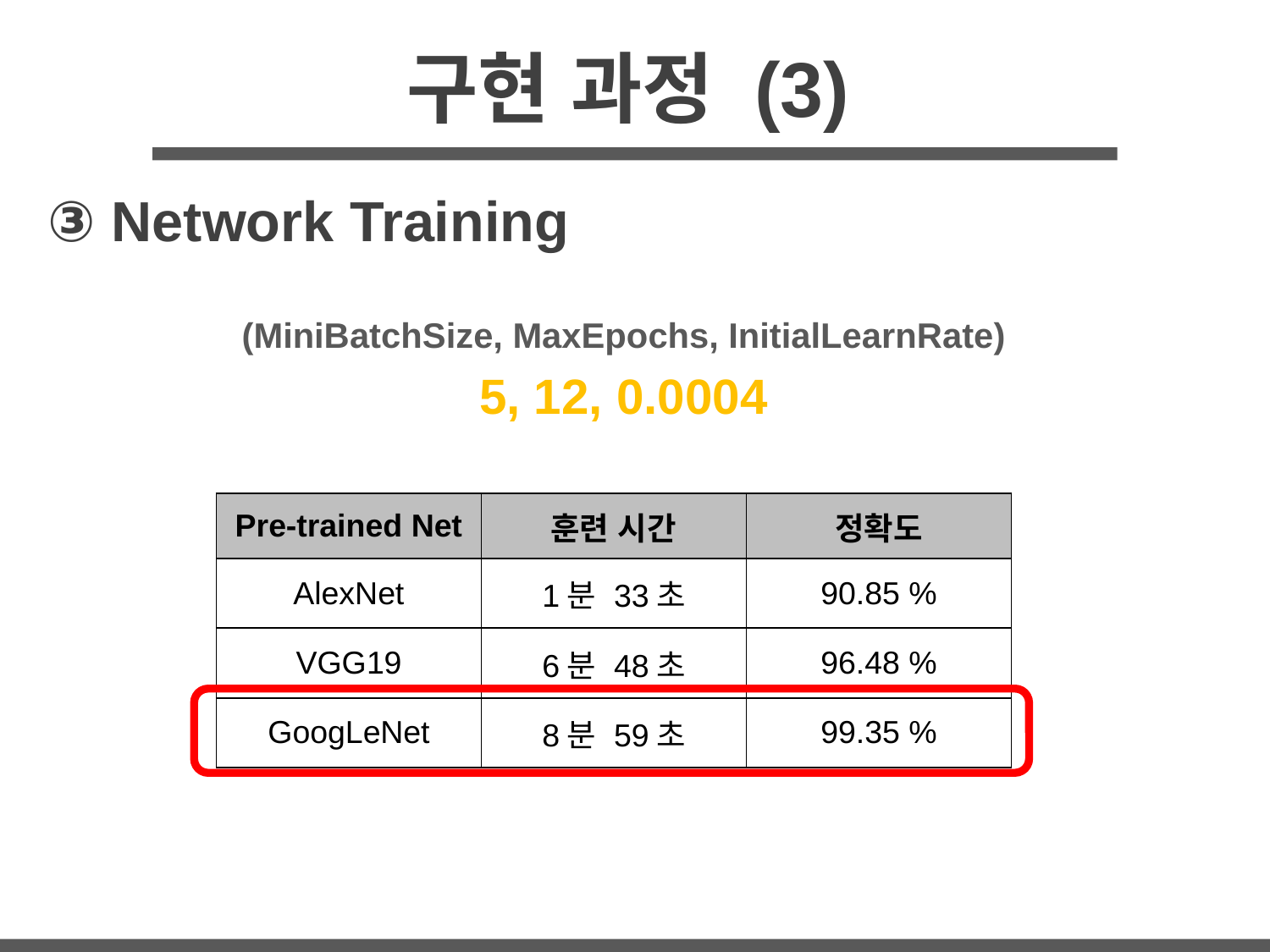

# 구현 과정 (3)

③ Network Training

(MiniBatchSize, MaxEpochs, InitialLearnRate)
5, 12, 0.0004

| Pre-trained Net | 훈련 시간 | 정확도 |
| --- | --- | --- |
| AlexNet | 1분 33초 | 90.85 % |
| VGG19 | 6분 48초 | 96.48 % |
| GoogLeNet | 8분 59초 | 99.35 % |